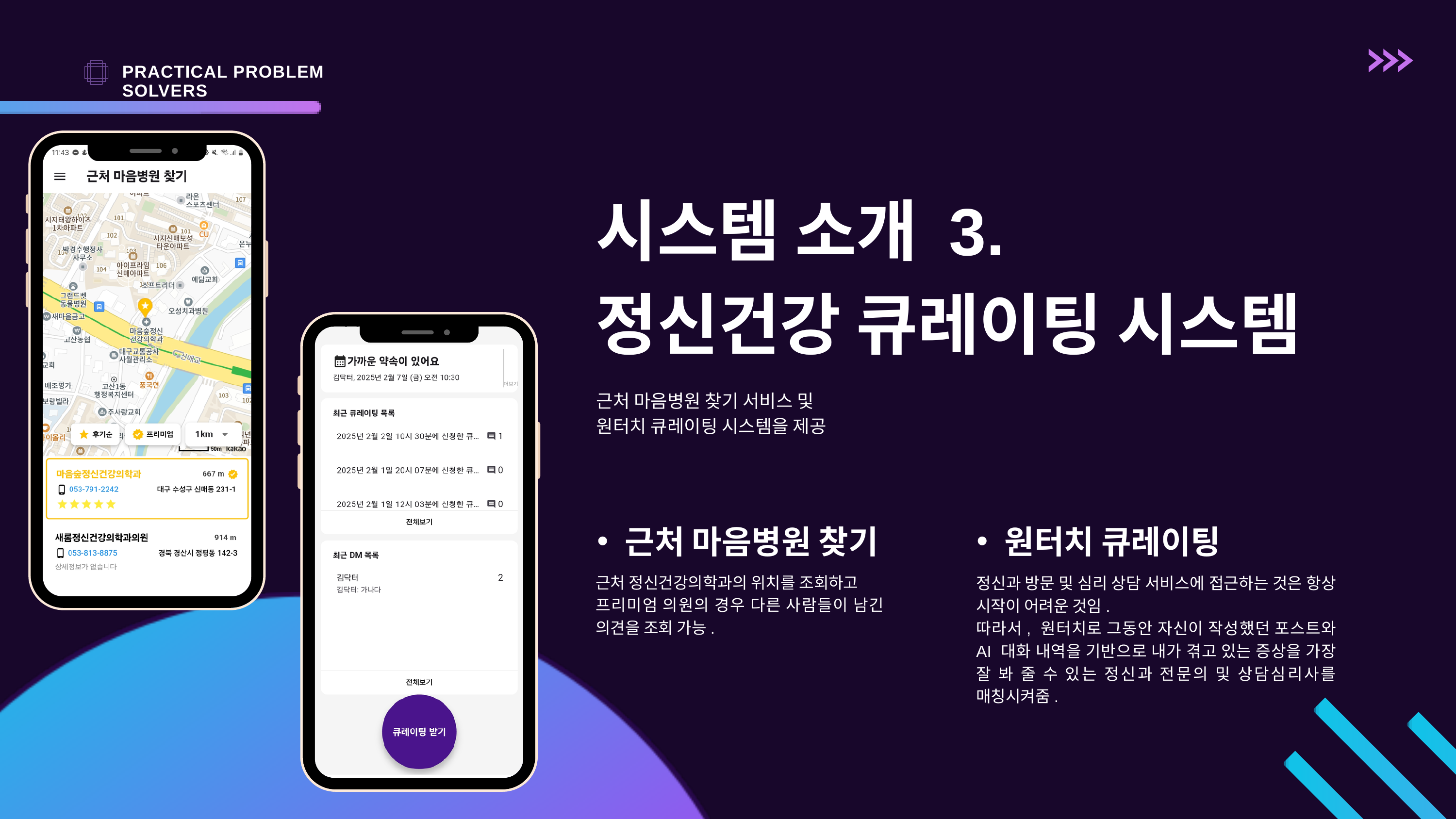

PRACTICAL PROBLEM SOLVERS

시스템 소개 3.
정신건강 큐레이팅 시스템

근처 마음병원 찾기 서비스 및
원터치 큐레이팅 시스템을 제공
근처 마음병원 찾기
원터치 큐레이팅
근처 정신건강의학과의 위치를 조회하고
프리미엄 의원의 경우 다른 사람들이 남긴 의견을 조회 가능.
정신과 방문 및 심리 상담 서비스에 접근하는 것은 항상 시작이 어려운 것임.
따라서, 원터치로 그동안 자신이 작성했던 포스트와 AI 대화 내역을 기반으로 내가 겪고 있는 증상을 가장 잘 봐 줄 수 있는 정신과 전문의 및 상담심리사를 매칭시켜줌.